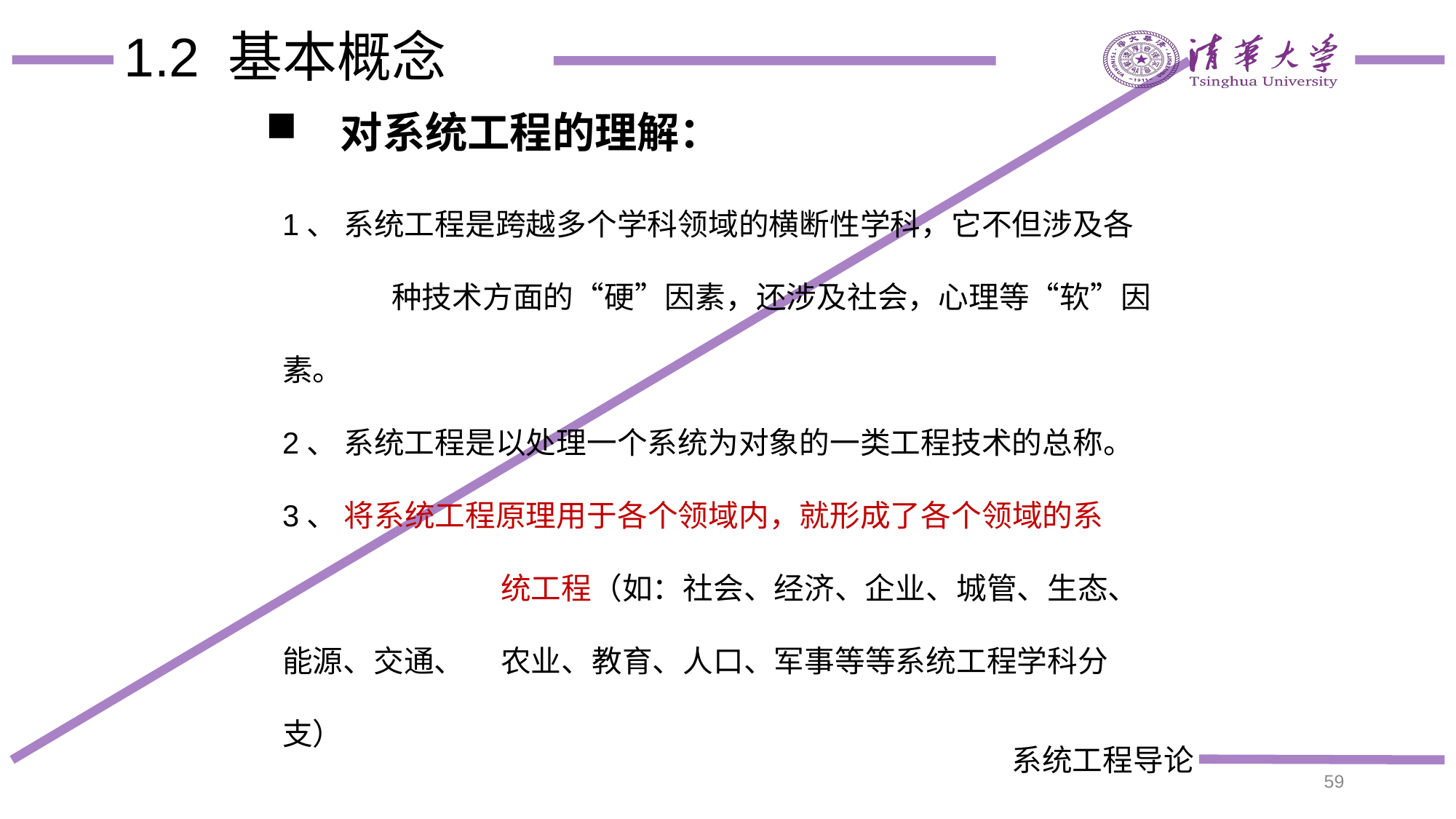

# 1.2 基本概念
 对系统工程的理解：
1、 系统工程是跨越多个学科领域的横断性学科，它不但涉及各	种技术方面的“硬”因素，还涉及社会，心理等“软”因素。
2、 系统工程是以处理一个系统为对象的一类工程技术的总称。
3、 将系统工程原理用于各个领域内，就形成了各个领域的系	   	统工程（如：社会、经济、企业、城管、生态、能源、交通、	农业、教育、人口、军事等等系统工程学科分支）
59